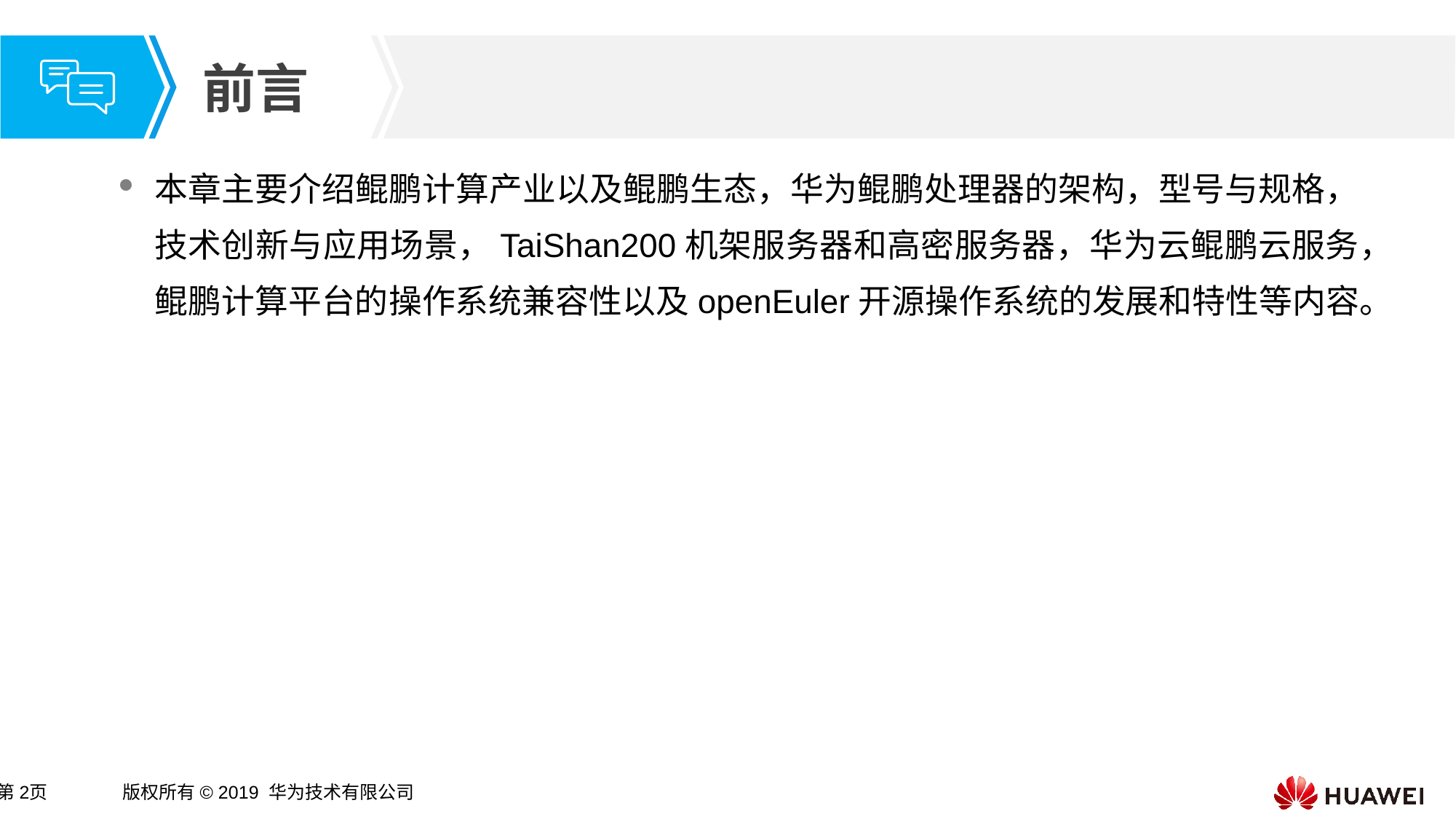

本章主要介绍鲲鹏计算产业以及鲲鹏生态，华为鲲鹏处理器的架构，型号与规格，技术创新与应用场景，TaiShan200机架服务器和高密服务器，华为云鲲鹏云服务，鲲鹏计算平台的操作系统兼容性以及openEuler开源操作系统的发展和特性等内容。